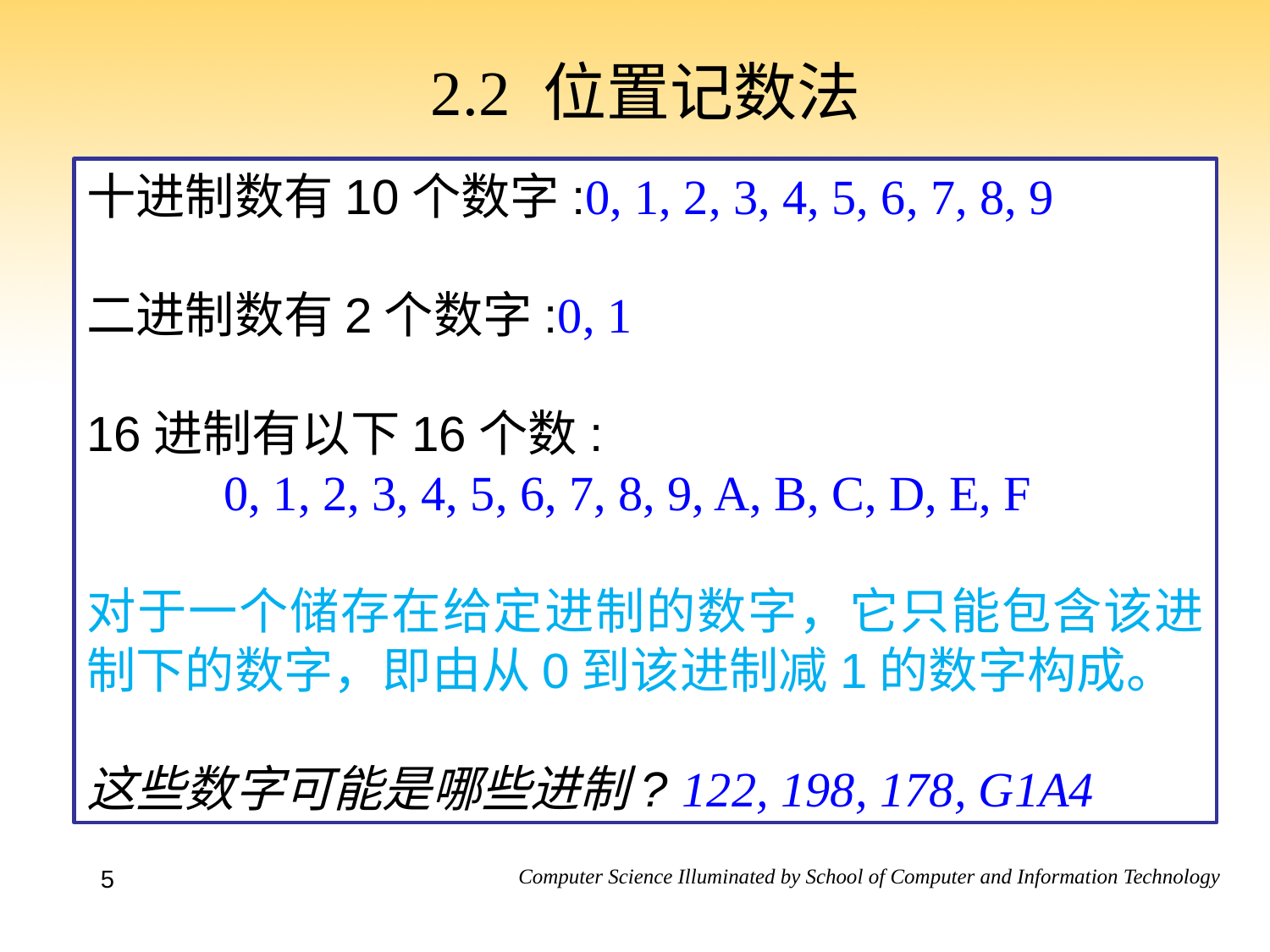

# 2.2 位置记数法
十进制数有10个数字:0, 1, 2, 3, 4, 5, 6, 7, 8, 9

二进制数有2个数字:0, 1

16进制有以下16个数:
          0, 1, 2, 3, 4, 5, 6, 7, 8, 9, A, B, C, D, E, F

对于一个储存在给定进制的数字，它只能包含该进制下的数字，即由从0到该进制减1的数字构成。

这些数字可能是哪些进制? 122, 198, 178, G1A4

5
9